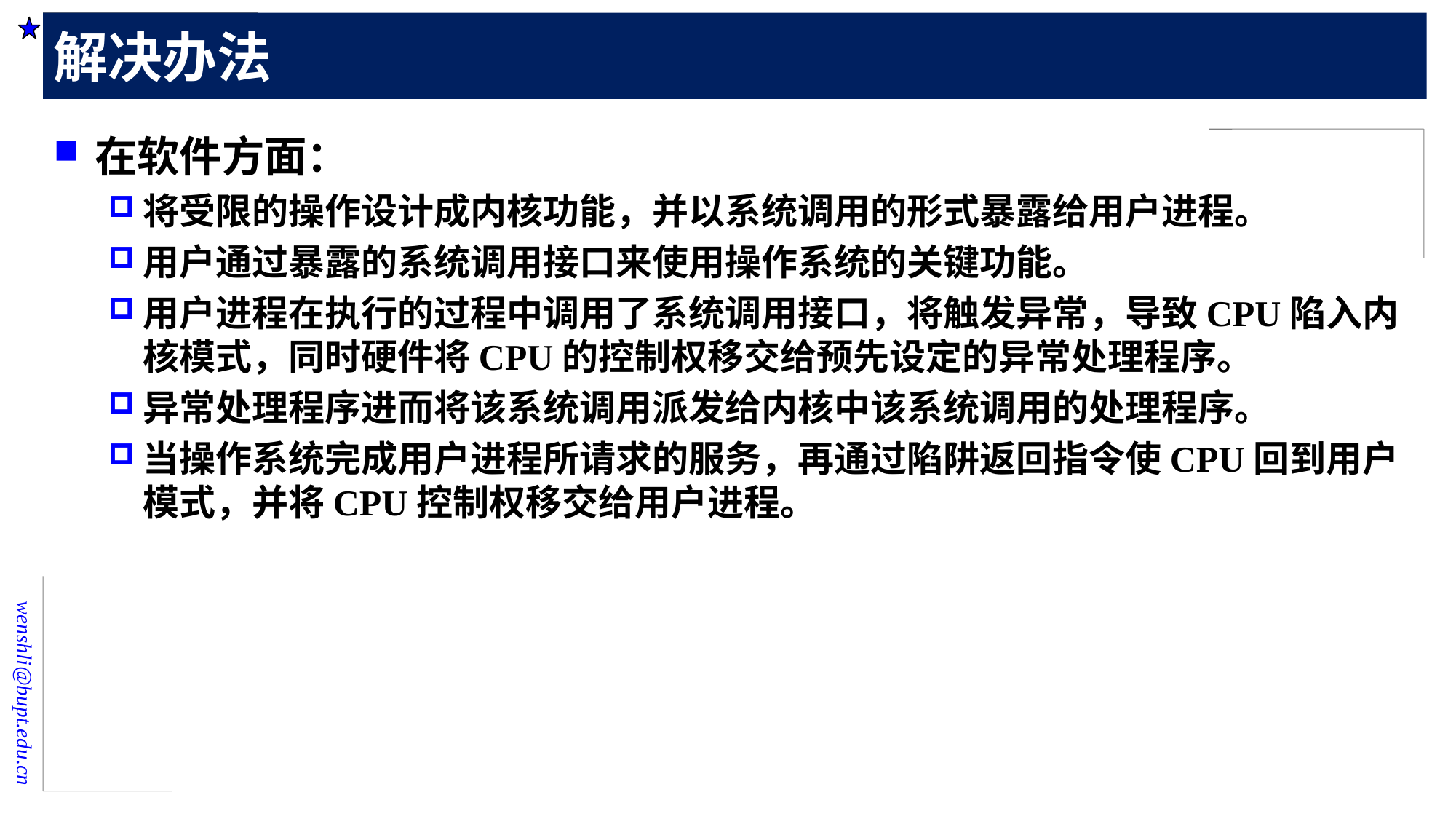

# 解决办法
在软件方面：
将受限的操作设计成内核功能，并以系统调用的形式暴露给用户进程。
用户通过暴露的系统调用接口来使用操作系统的关键功能。
用户进程在执行的过程中调用了系统调用接口，将触发异常，导致CPU陷入内核模式，同时硬件将CPU的控制权移交给预先设定的异常处理程序。
异常处理程序进而将该系统调用派发给内核中该系统调用的处理程序。
当操作系统完成用户进程所请求的服务，再通过陷阱返回指令使CPU回到用户模式，并将CPU控制权移交给用户进程。
91